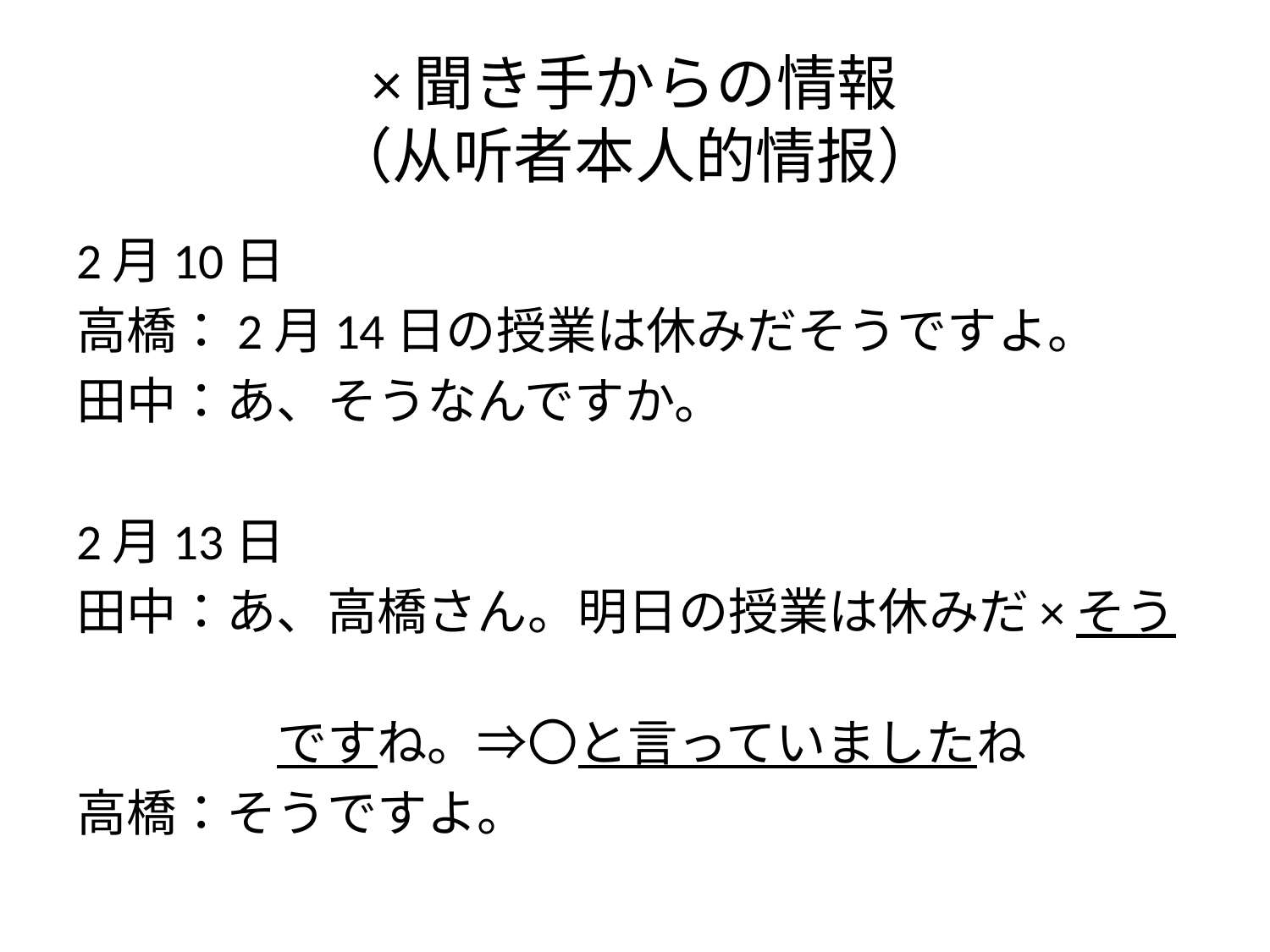

# ×聞き手からの情報 （从听者本人的情报）
2月10日
高橋：2月14日の授業は休みだそうですよ。
田中：あ、そうなんですか。

2月13日
田中：あ、高橋さん。明日の授業は休みだ×そう
　　　　ですね。⇒〇と言っていましたね
高橋：そうですよ。